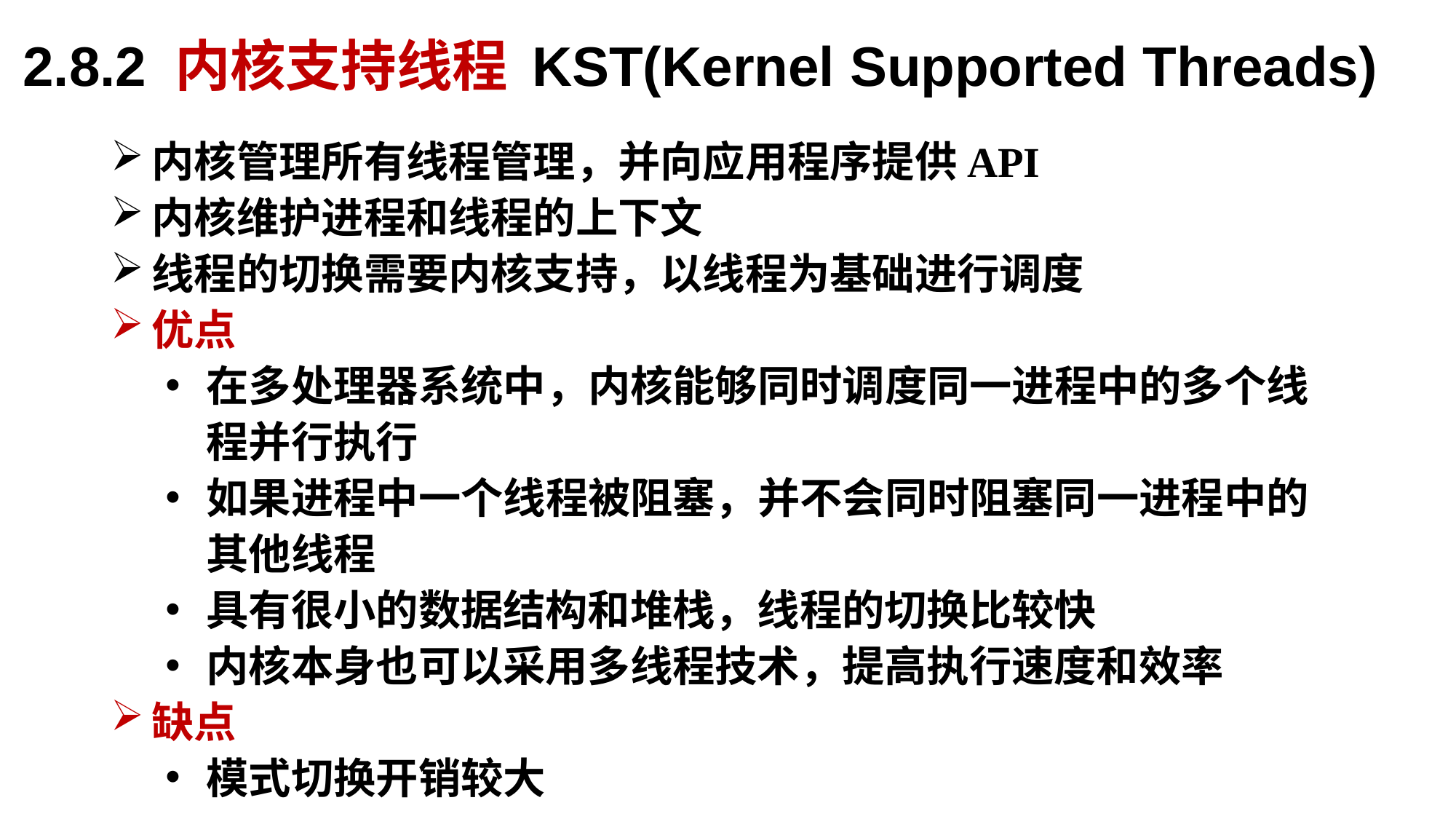

2.8.2 内核支持线程 KST(Kernel Supported Threads)
2.8.2 线程的实现
内核管理所有线程管理，并向应用程序提供API
内核维护进程和线程的上下文
线程的切换需要内核支持，以线程为基础进行调度
优点
在多处理器系统中，内核能够同时调度同一进程中的多个线程并行执行
如果进程中一个线程被阻塞，并不会同时阻塞同一进程中的其他线程
具有很小的数据结构和堆栈，线程的切换比较快
内核本身也可以采用多线程技术，提高执行速度和效率
缺点
模式切换开销较大